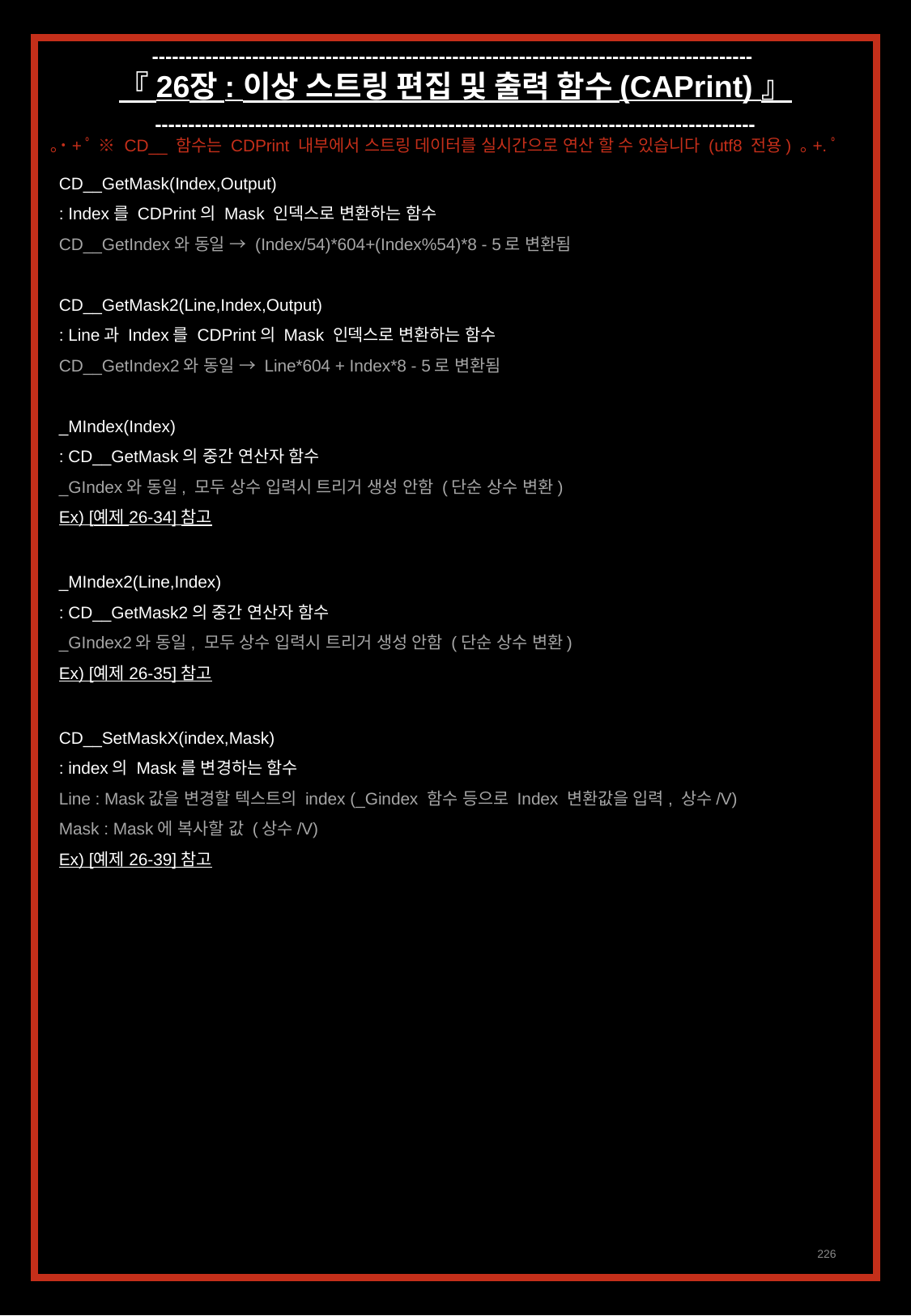

------------------------------------------------------------------------------------------
『 26장 : 이상 스트링 편집 및 출력 함수 (CAPrint) 』
------------------------------------------------------------------------------------------

｡˙+ﾟ ※ CD__ 함수는 CDPrint 내부에서 스트링 데이터를 실시간으로 연산 할 수 있습니다 (utf8 전용) ｡+.ﾟ
CD__GetMask(Index,Output)
: Index를 CDPrint의 Mask 인덱스로 변환하는 함수
CD__GetIndex와 동일 → (Index/54)*604+(Index%54)*8 - 5로 변환됨

CD__GetMask2(Line,Index,Output)
: Line과 Index를 CDPrint의 Mask 인덱스로 변환하는 함수
CD__GetIndex2와 동일 → Line*604 + Index*8 - 5로 변환됨

_MIndex(Index)
: CD__GetMask의 중간 연산자 함수
_GIndex와 동일, 모두 상수 입력시 트리거 생성 안함 (단순 상수 변환)
Ex) [예제 26-34] 참고

_MIndex2(Line,Index)
: CD__GetMask2의 중간 연산자 함수
_GIndex2와 동일, 모두 상수 입력시 트리거 생성 안함 (단순 상수 변환)
Ex) [예제 26-35] 참고

CD__SetMaskX(index,Mask)
: index의 Mask를 변경하는 함수
Line : Mask값을 변경할 텍스트의 index (_Gindex 함수 등으로 Index 변환값을 입력, 상수/V)
Mask : Mask에 복사할 값 (상수/V)
Ex) [예제 26-39] 참고
226